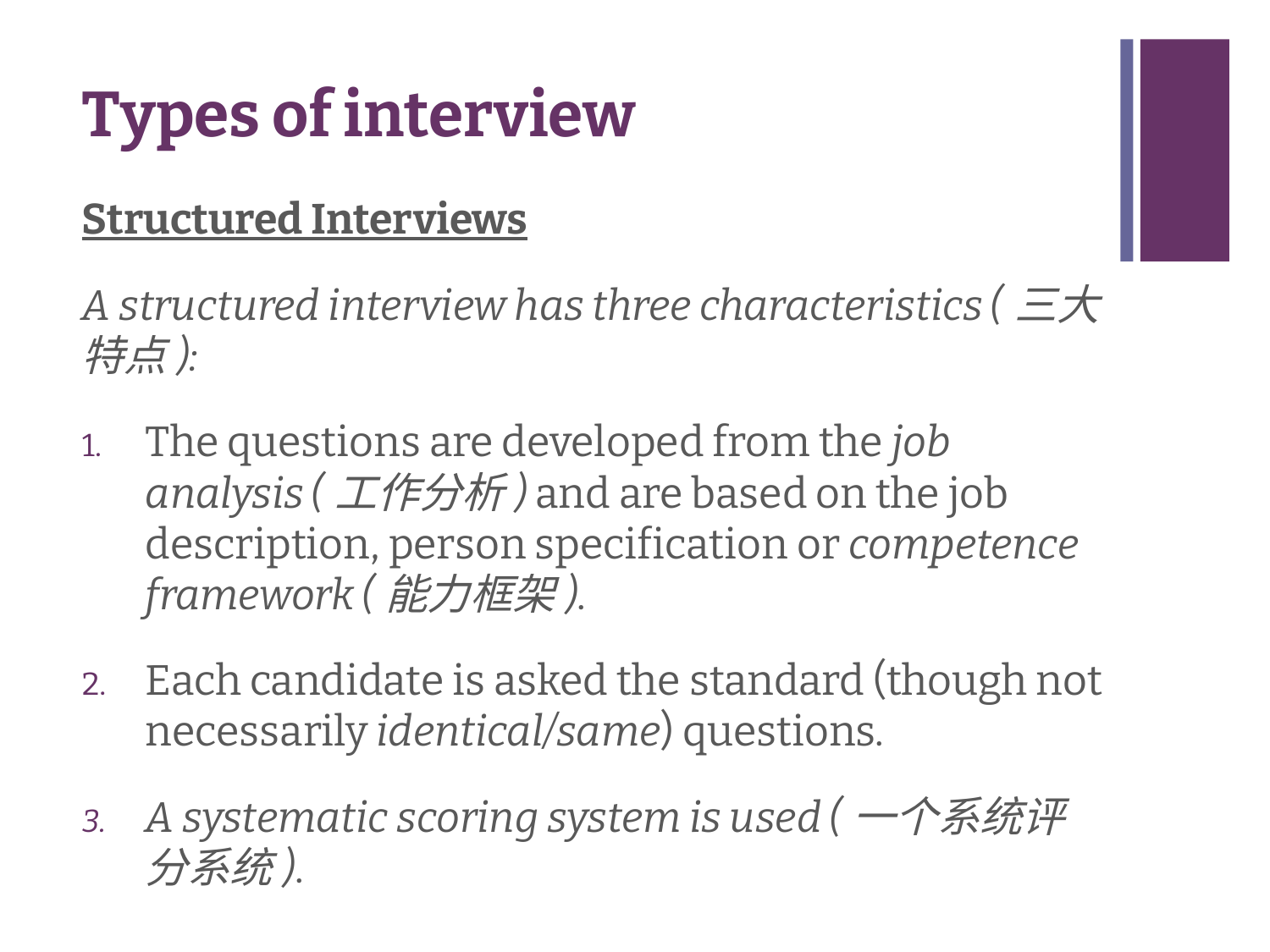

# Types of interview
Structured Interviews
A structured interview has three characteristics (三大特点):
The questions are developed from the job analysis (工作分析) and are based on the job description, person specification or competence framework (能力框架).
Each candidate is asked the standard (though not necessarily identical/same) questions.
A systematic scoring system is used (一个系统评分系统).